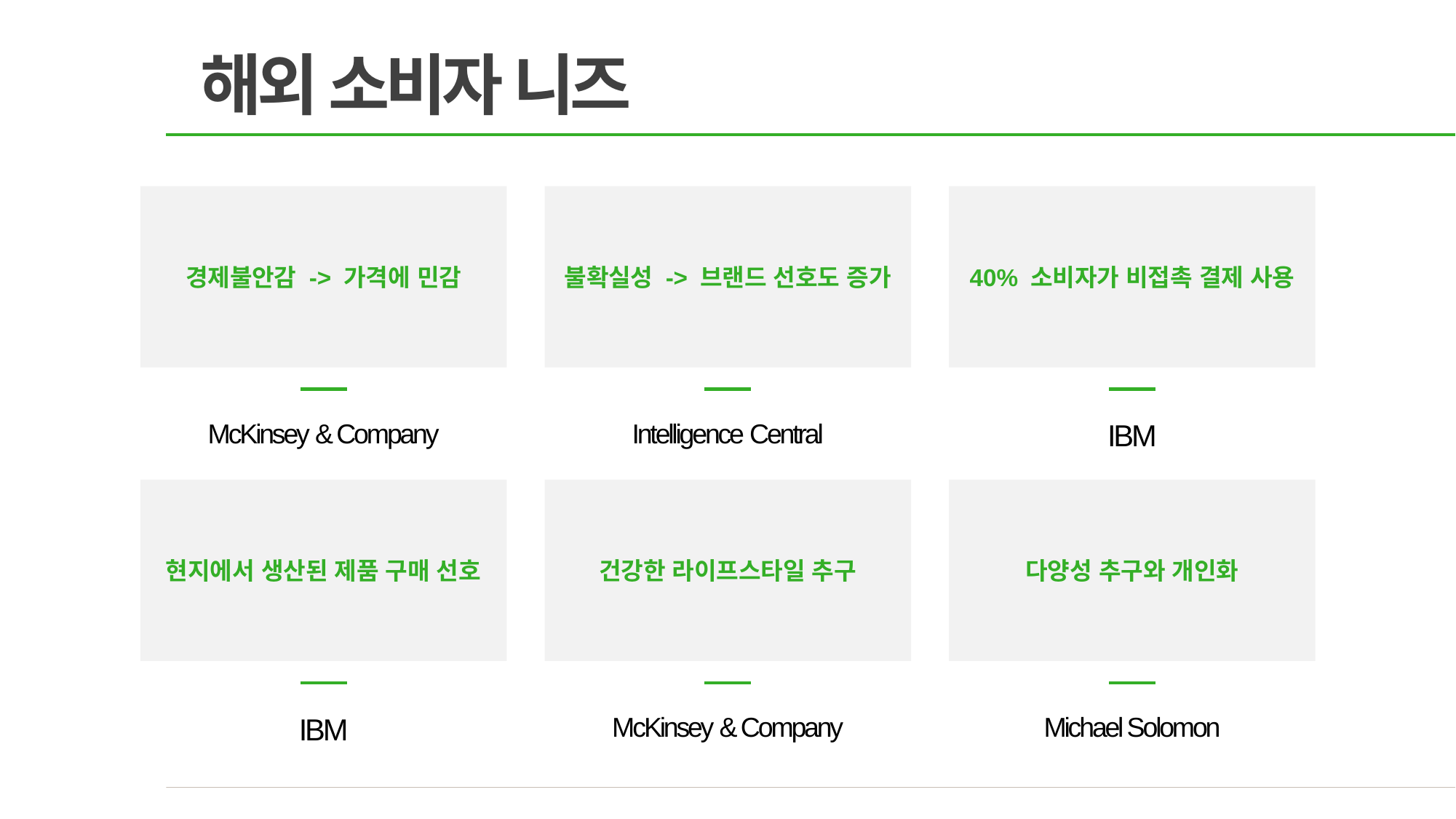

해외 소비자 니즈
경제불안감 -> 가격에 민감
McKinsey & Company
불확실성 -> 브랜드 선호도 증가
Intelligence Central
40% 소비자가 비접촉 결제 사용
IBM
다양성 추구와 개인화
Michael Solomon
현지에서 생산된 제품 구매 선호
IBM
건강한 라이프스타일 추구
McKinsey & Company